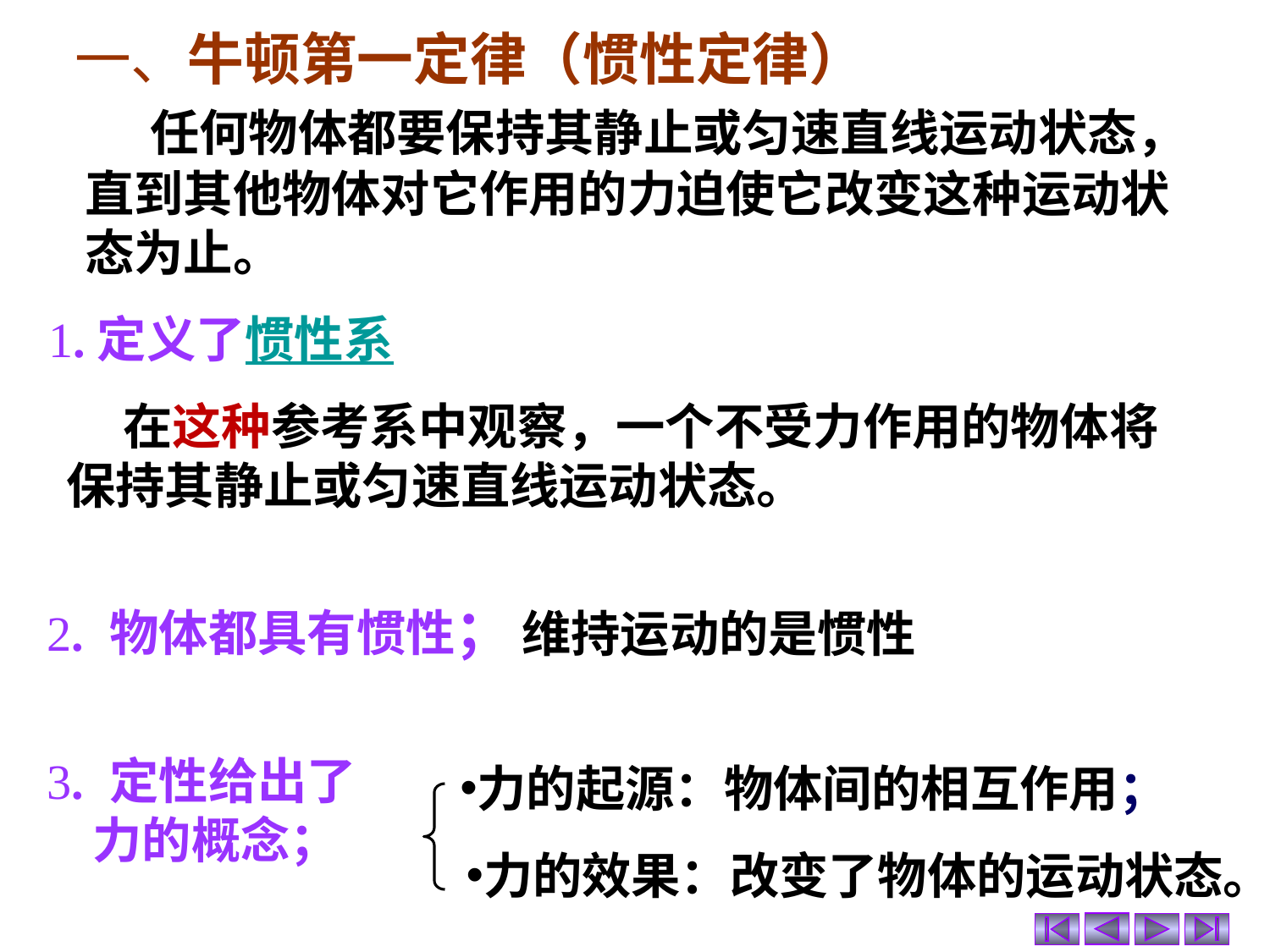

一、牛顿第一定律（惯性定律）
    任何物体都要保持其静止或匀速直线运动状态，直到其他物体对它作用的力迫使它改变这种运动状态为止。
1.定义了惯性系
    在这种参考系中观察，一个不受力作用的物体将保持其静止或匀速直线运动状态。
2. 物体都具有惯性；
维持运动的是惯性
3. 定性给出了
   力的概念；
力的起源：物体间的相互作用；

力的效果：改变了物体的运动状态。